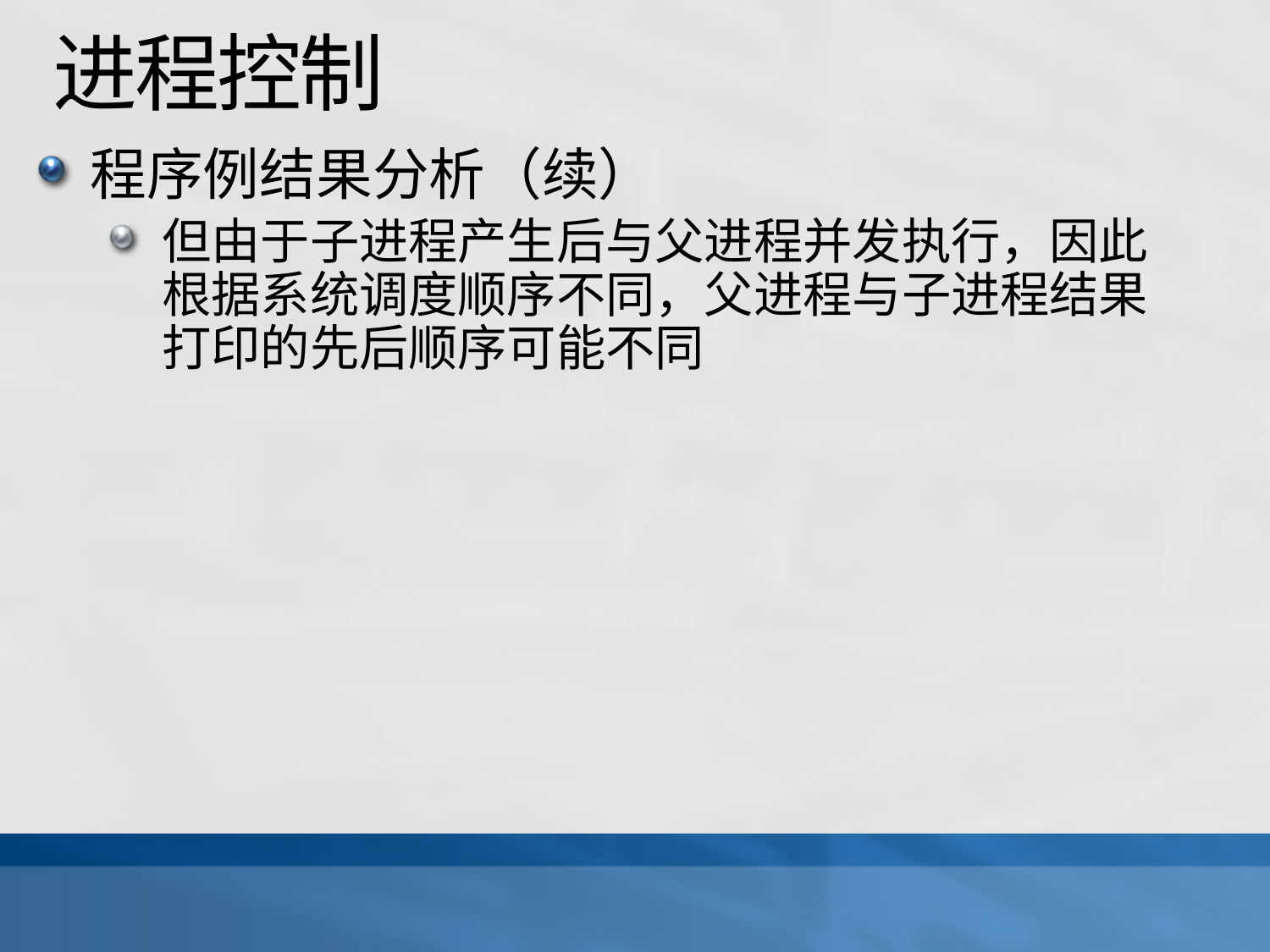

# 进程控制
程序例结果分析（续）
但由于子进程产生后与父进程并发执行，因此根据系统调度顺序不同，父进程与子进程结果打印的先后顺序可能不同